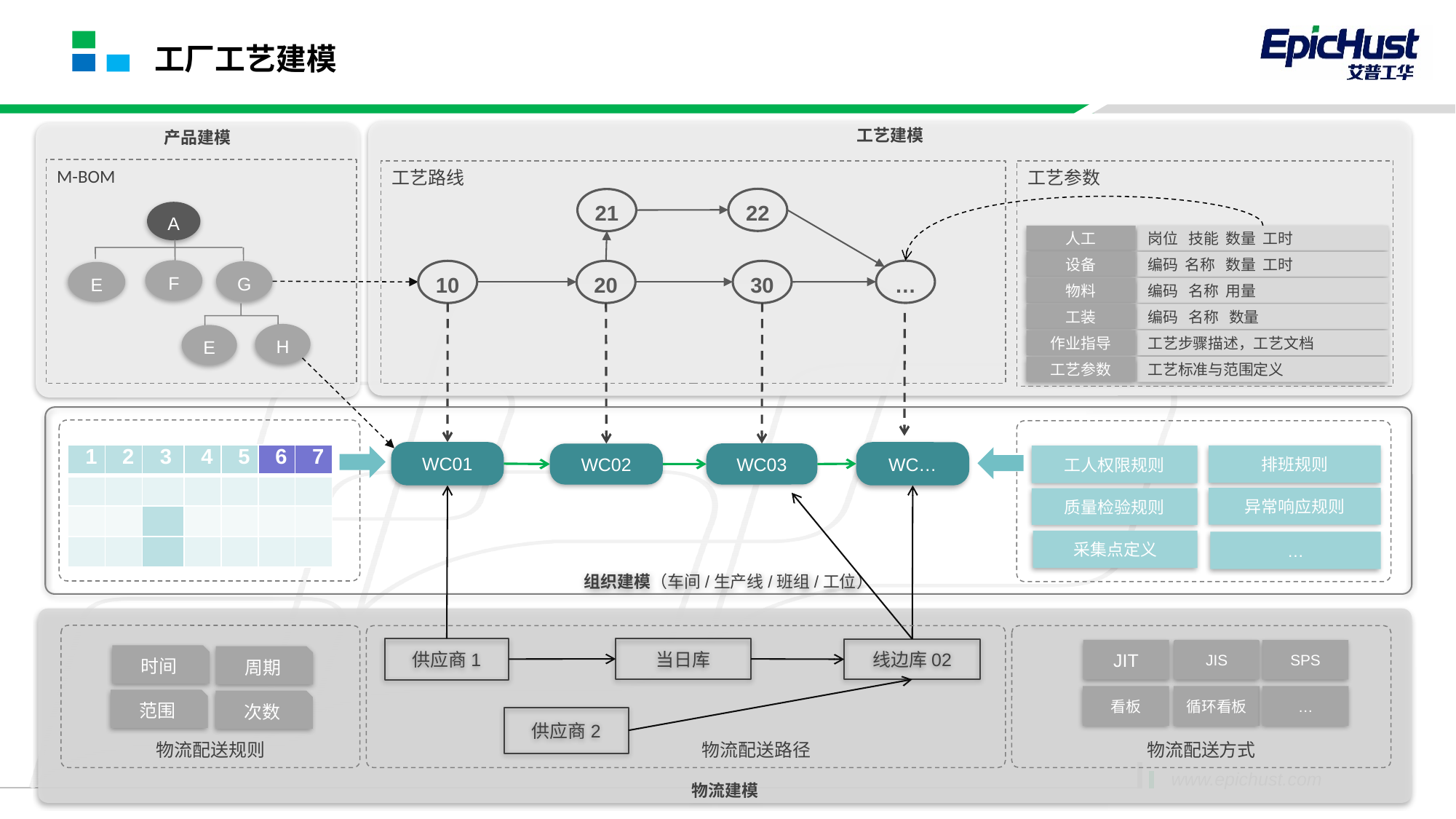

# 工厂工艺建模
工艺建模
产品建模
M-BOM
工艺路线
工艺参数
22
21
A

F
G
E

H
E
人工
岗位   技能  数量  工时
设备
编码  名称   数量  工时
物料
编码   名称  用量
工装
编码   名称   数量
作业指导
工艺步骤描述，工艺文档
工艺参数
工艺标准与范围定义
…
10
20
30
组织建模（车间/生产线/班组/工位）

WC01
WC…
WC03
WC02
| 1 | 2 | 3 | 4 | 5 | 6 | 7 |
| --- | --- | --- | --- | --- | --- | --- |
|  |  |  |  |  |  |  |
|  |  |  |  |  |  |  |
|  |  |  |  |  |  |  |
排班规则
工人权限规则

异常响应规则
质量检验规则
采集点定义
…
物流建模
物流配送规则
                                  物流配送路径
物流配送方式
当日库
供应商1
线边库02
JIS
JIT
SPS
时间
周期
看板
循环看板
…
范围
次数
供应商2